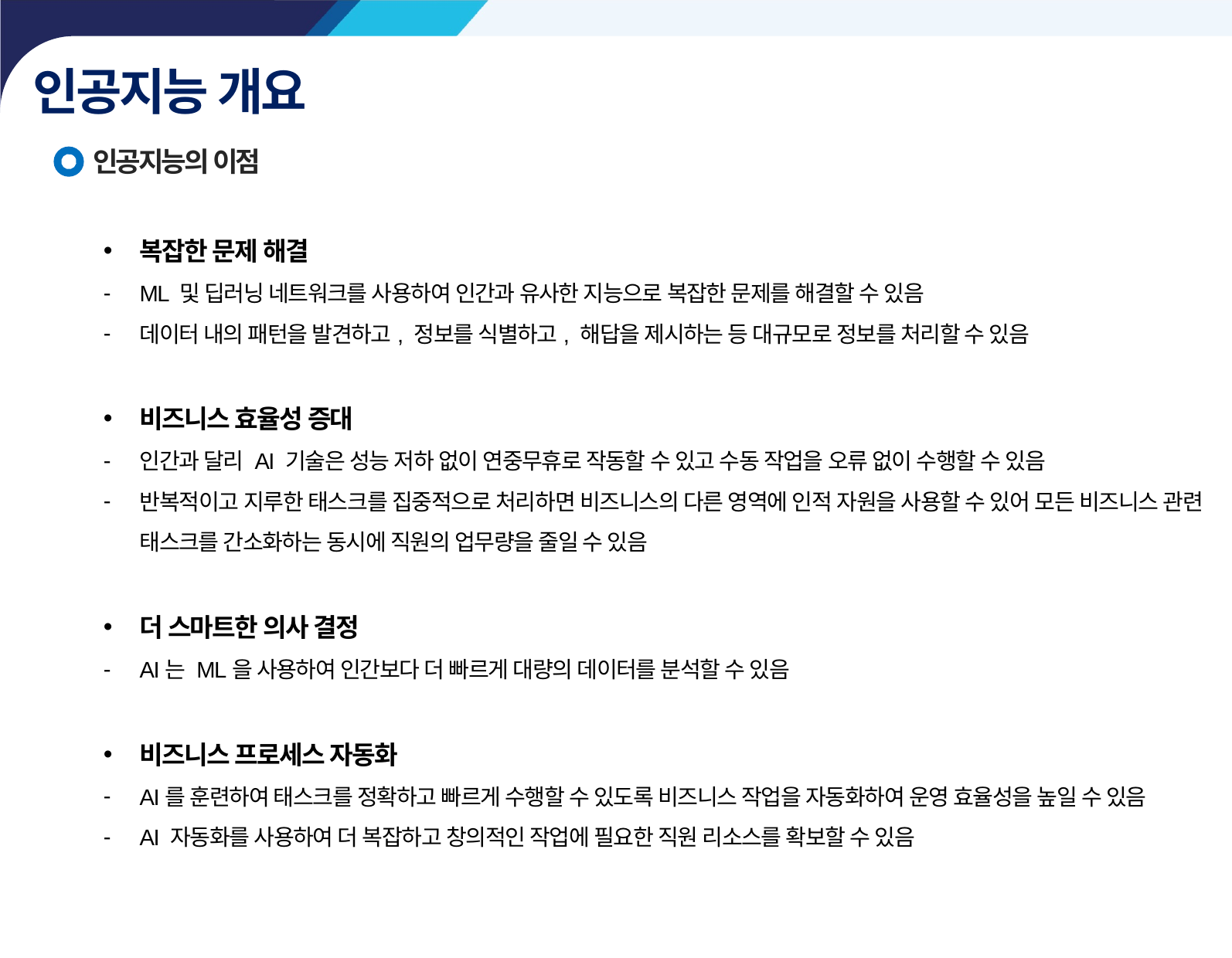

인공지능 개요
인공지능의 이점

복잡한 문제 해결
ML 및 딥러닝 네트워크를 사용하여 인간과 유사한 지능으로 복잡한 문제를 해결할 수 있음
데이터 내의 패턴을 발견하고, 정보를 식별하고, 해답을 제시하는 등 대규모로 정보를 처리할 수 있음

비즈니스 효율성 증대
인간과 달리 AI 기술은 성능 저하 없이 연중무휴로 작동할 수 있고 수동 작업을 오류 없이 수행할 수 있음
반복적이고 지루한 태스크를 집중적으로 처리하면 비즈니스의 다른 영역에 인적 자원을 사용할 수 있어 모든 비즈니스 관련 태스크를 간소화하는 동시에 직원의 업무량을 줄일 수 있음

더 스마트한 의사 결정
AI는 ML을 사용하여 인간보다 더 빠르게 대량의 데이터를 분석할 수 있음

비즈니스 프로세스 자동화
AI를 훈련하여 태스크를 정확하고 빠르게 수행할 수 있도록 비즈니스 작업을 자동화하여 운영 효율성을 높일 수 있음
AI 자동화를 사용하여 더 복잡하고 창의적인 작업에 필요한 직원 리소스를 확보할 수 있음